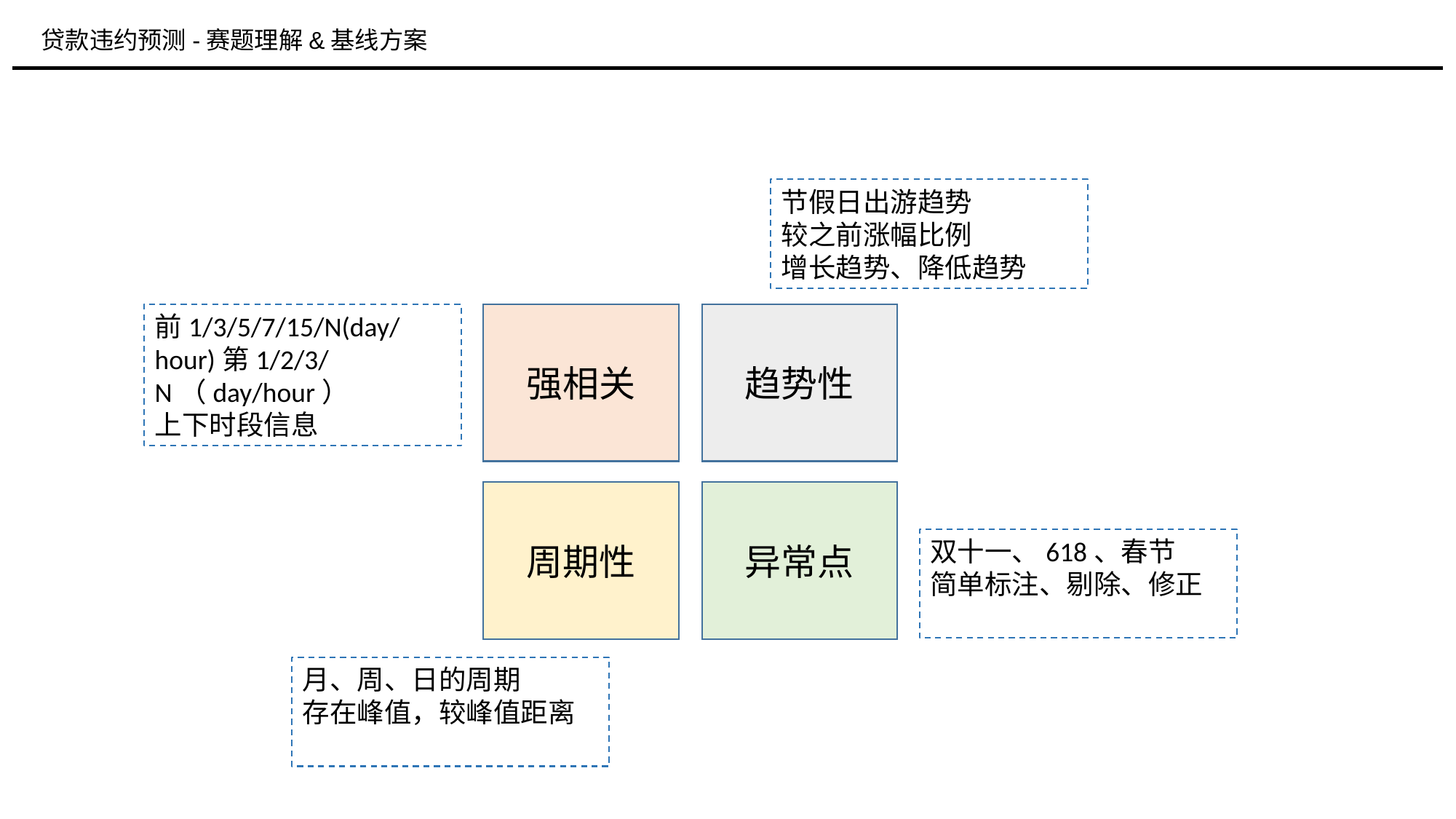

贷款违约预测-赛题理解&基线方案
节假日出游趋势
较之前涨幅比例
增长趋势、降低趋势
前1/3/5/7/15/N(day/hour)第1/2/3/N（day/hour）
上下时段信息
强相关
趋势性
周期性
异常点
双十一、618、春节
简单标注、剔除、修正

月、周、日的周期
存在峰值，较峰值距离